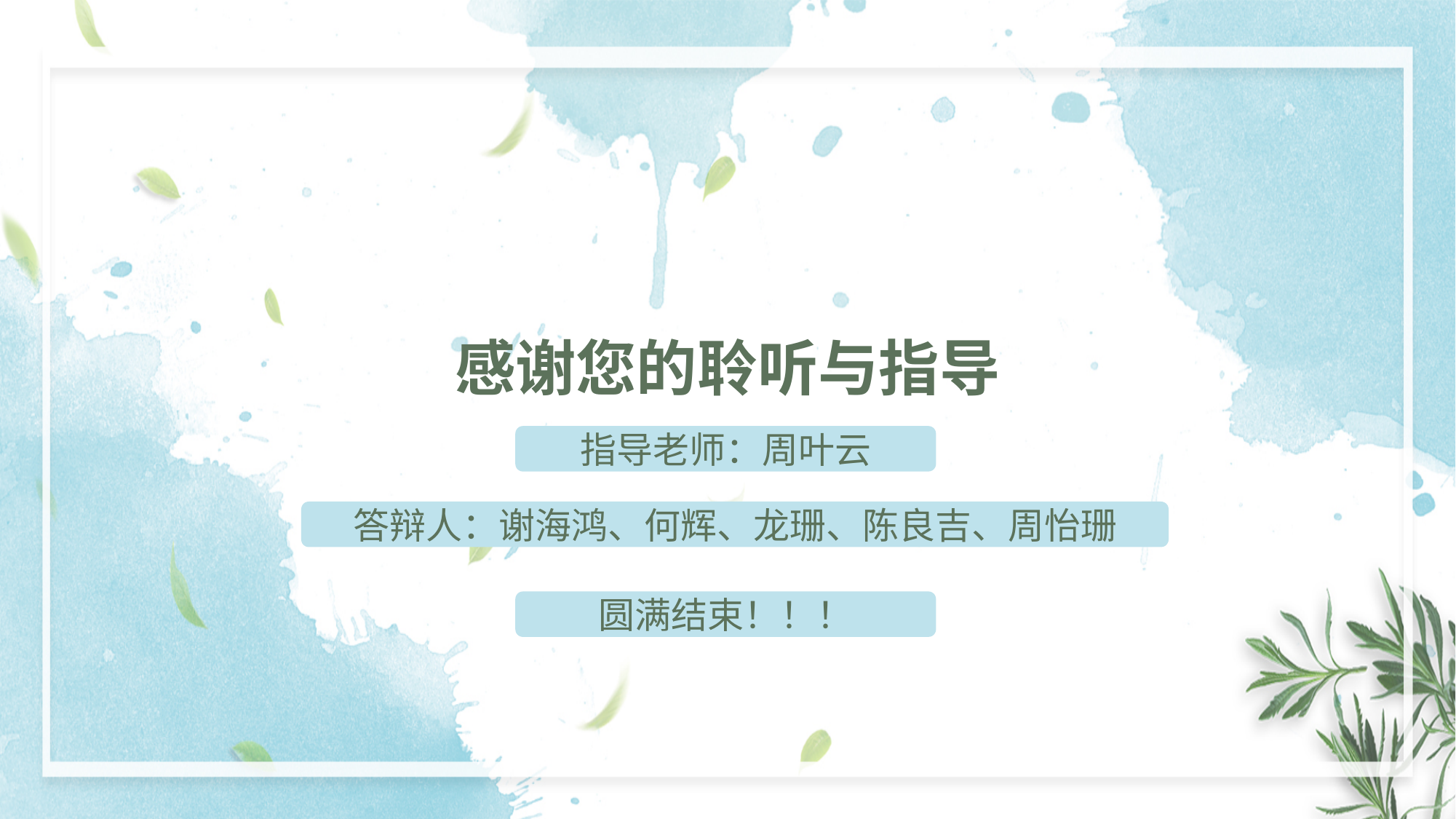

感谢您的聆听与指导
指导老师：周叶云
答辩人：谢海鸿、何辉、龙珊、陈良吉、周怡珊
圆满结束！！！